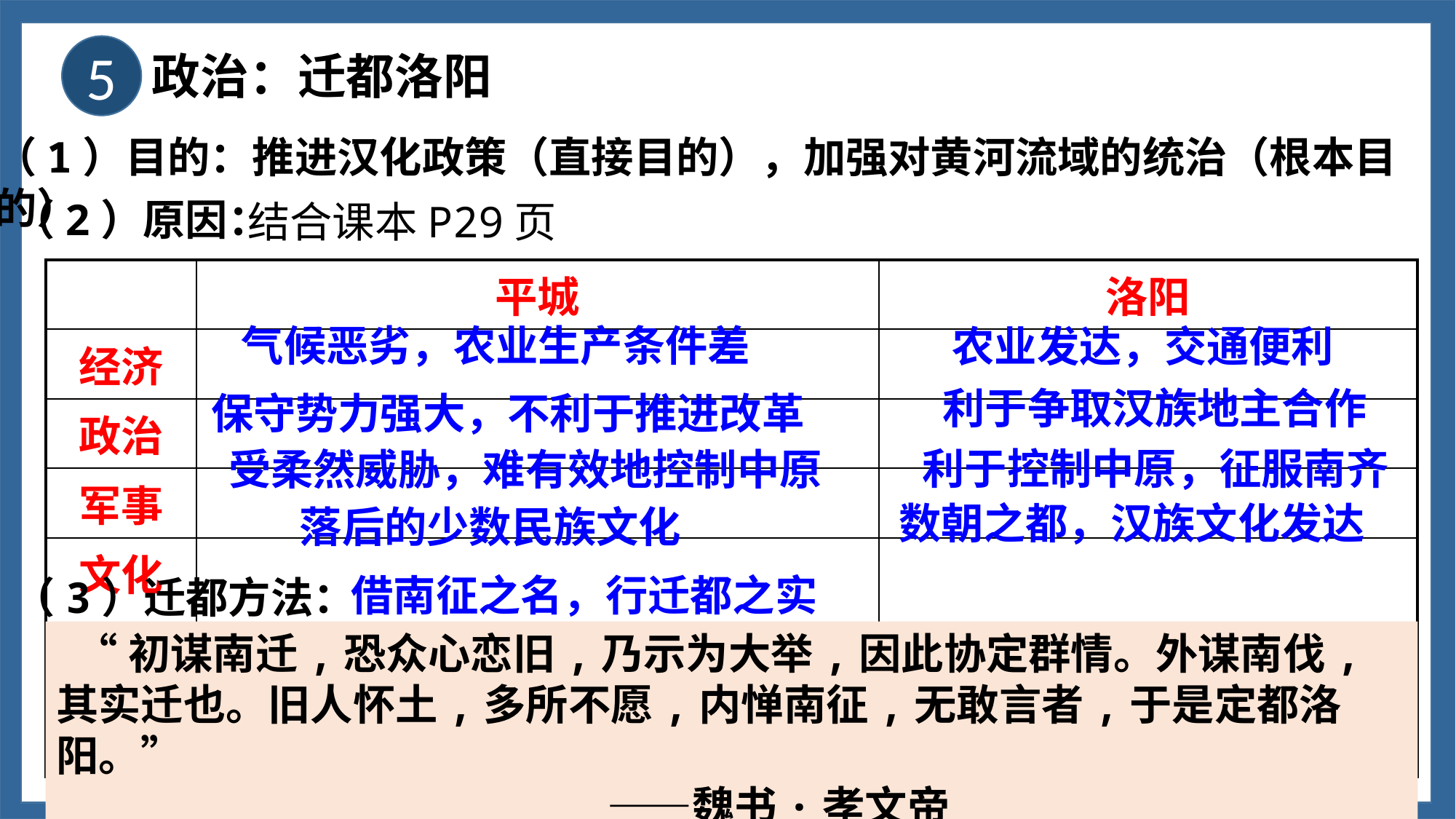

5
政治：迁都洛阳
（1）目的：推进汉化政策（直接目的），加强对黄河流域的统治（根本目的）
（2）原因：
结合课本P29页
|  | 平城 | 洛阳 |
| --- | --- | --- |
| 经济 |  |  |
| 政治 |  |  |
| 军事 |  |  |
| 文化 |  |  |
气候恶劣，农业生产条件差
农业发达，交通便利
利于争取汉族地主合作
保守势力强大，不利于推进改革
利于控制中原，征服南齐
受柔然威胁，难有效地控制中原
数朝之都，汉族文化发达
落后的少数民族文化
借南征之名，行迁都之实
（3）迁都方法：
  “初谋南迁,恐众心恋旧,乃示为大举,因此协定群情。外谋南伐,其实迁也。旧人怀土,多所不愿,内惮南征,无敢言者,于是定都洛阳。”
　　　　　　　　　　　　　——魏书·孝文帝